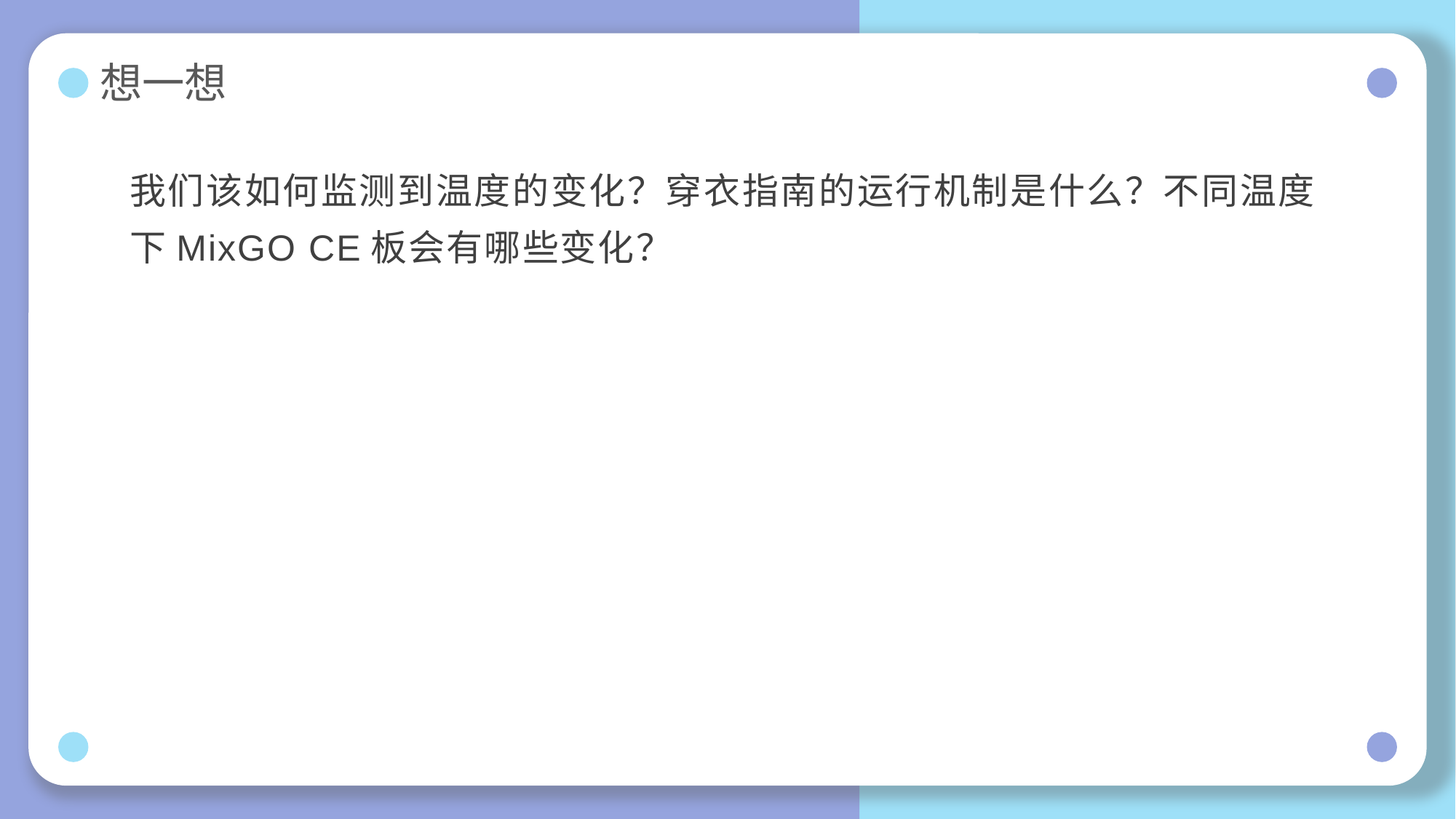

# 想一想
我们该如何监测到温度的变化？穿衣指南的运行机制是什么？不同温度下MixGO CE板会有哪些变化？